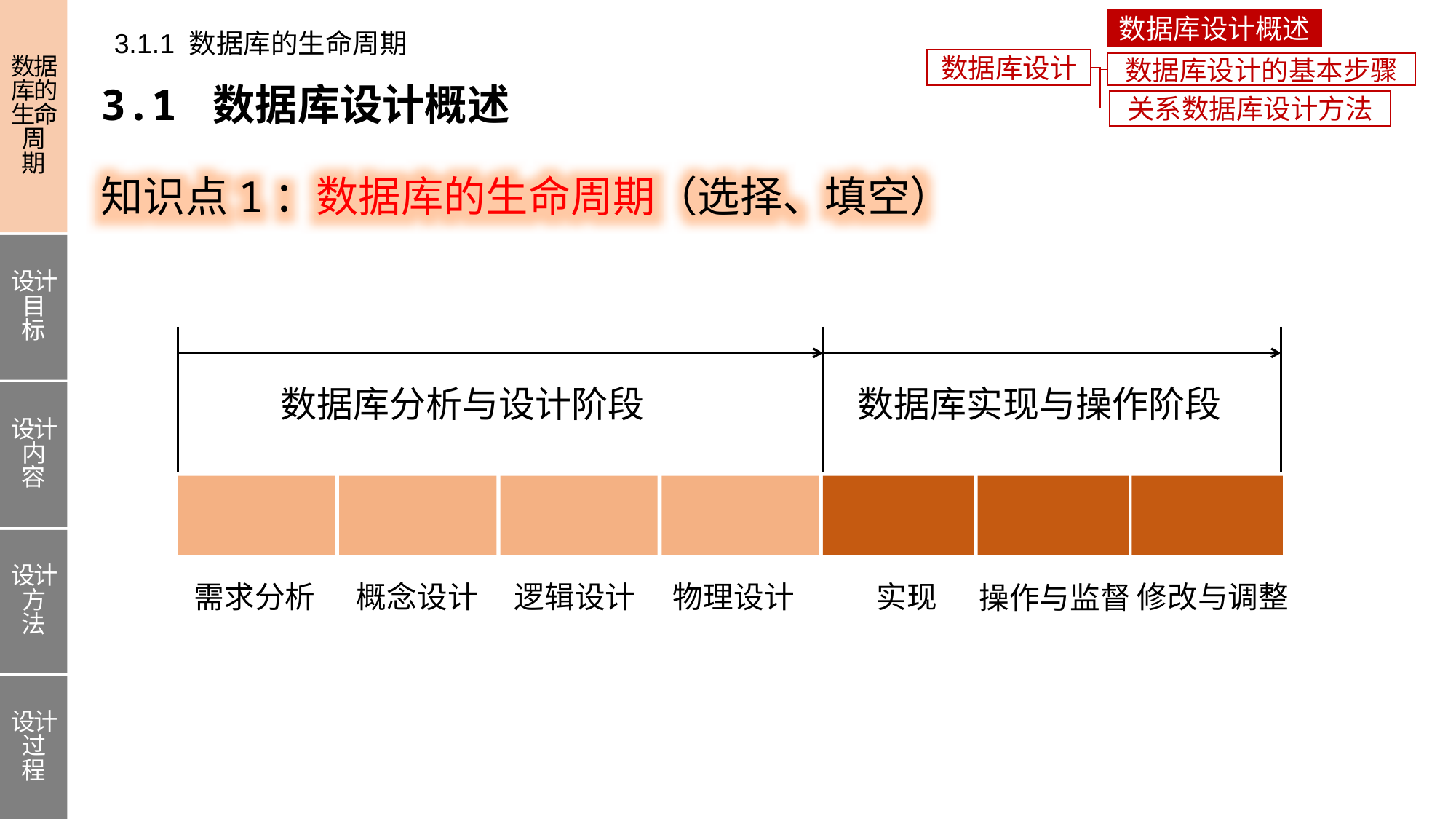

数据库的生命周期
设计目标
设计内容
设计方法
设计过程
数据库设计概述
3.1.1 数据库的生命周期
数据库设计
数据库设计的基本步骤
3.1 数据库设计概述
关系数据库设计方法
知识点1：数据库的生命周期（选择、填空）
数据库分析与设计阶段
数据库实现与操作阶段

需求分析
概念设计
逻辑设计
物理设计
实现
修改与调整
操作与监督